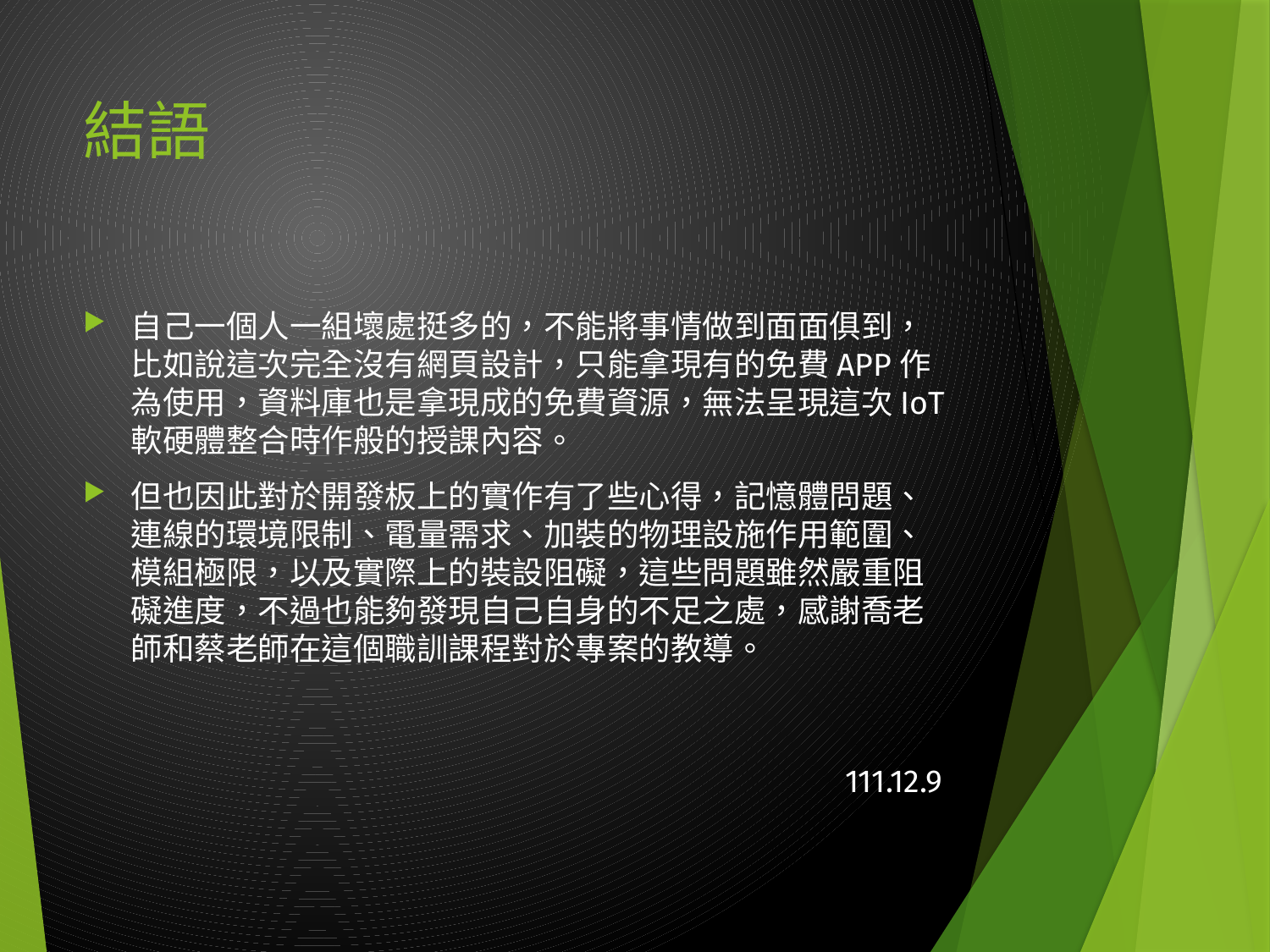

# 結語
自己一個人一組壞處挺多的，不能將事情做到面面俱到，比如說這次完全沒有網頁設計，只能拿現有的免費APP作為使用，資料庫也是拿現成的免費資源，無法呈現這次IoT軟硬體整合時作般的授課內容。
但也因此對於開發板上的實作有了些心得，記憶體問題、連線的環境限制、電量需求、加裝的物理設施作用範圍、模組極限，以及實際上的裝設阻礙，這些問題雖然嚴重阻礙進度，不過也能夠發現自己自身的不足之處，感謝喬老師和蔡老師在這個職訓課程對於專案的教導。
												111.12.9